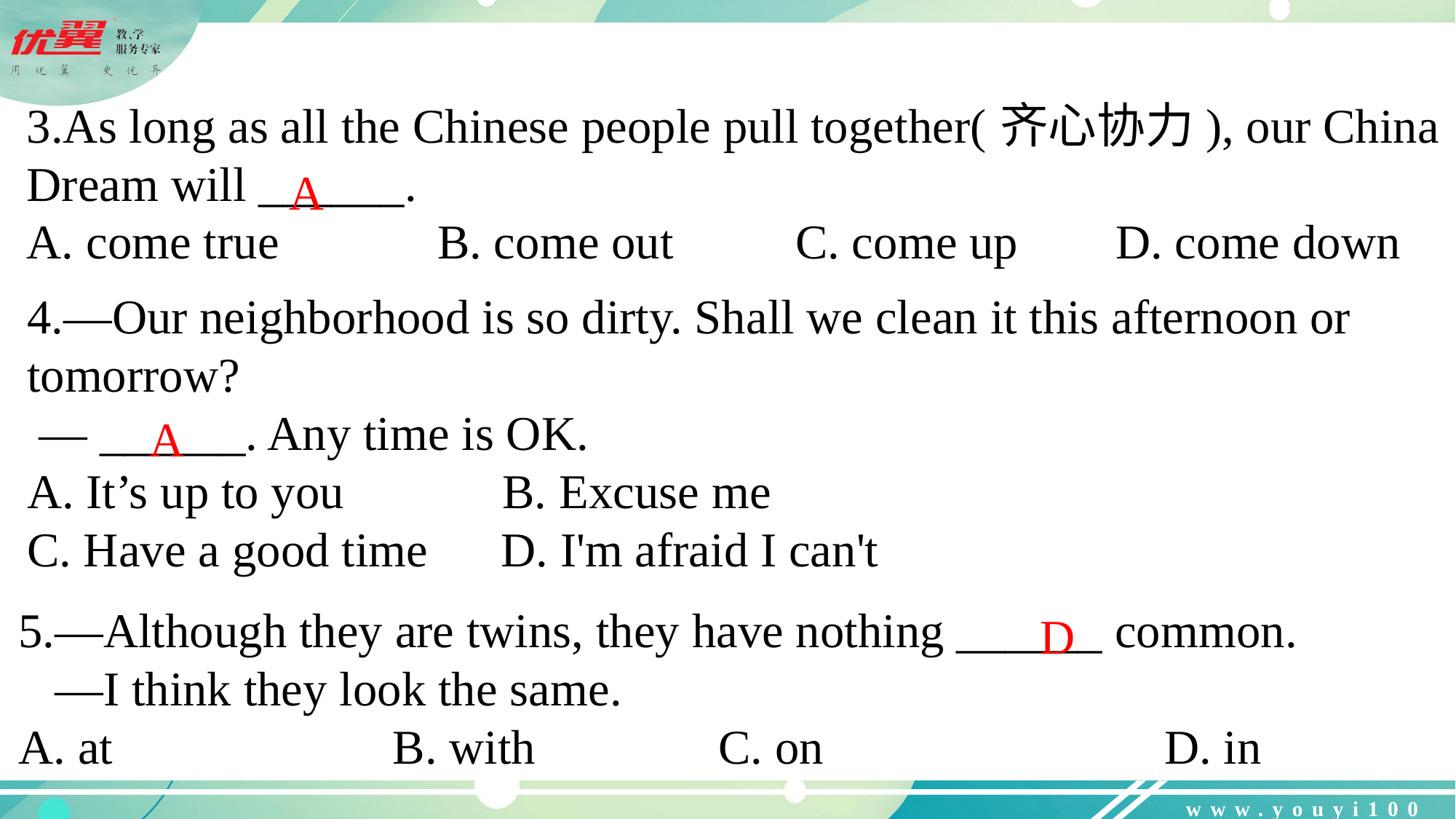

3.As long as all the Chinese people pull together(齐心协力), our China Dream will ______.
A. come true             B. come out          C. come up        D. come down
A
4.—Our neighborhood is so dirty. Shall we clean it this afternoon or tomorrow?
 — ______. Any time is OK.
A. It’s up to you             B. Excuse me
C. Have a good time      D. I'm afraid I can't
A
D
5.—Although they are twins, they have nothing ______ common.
   —I think they look the same.
A. at                       B. with               C. on                            D. in